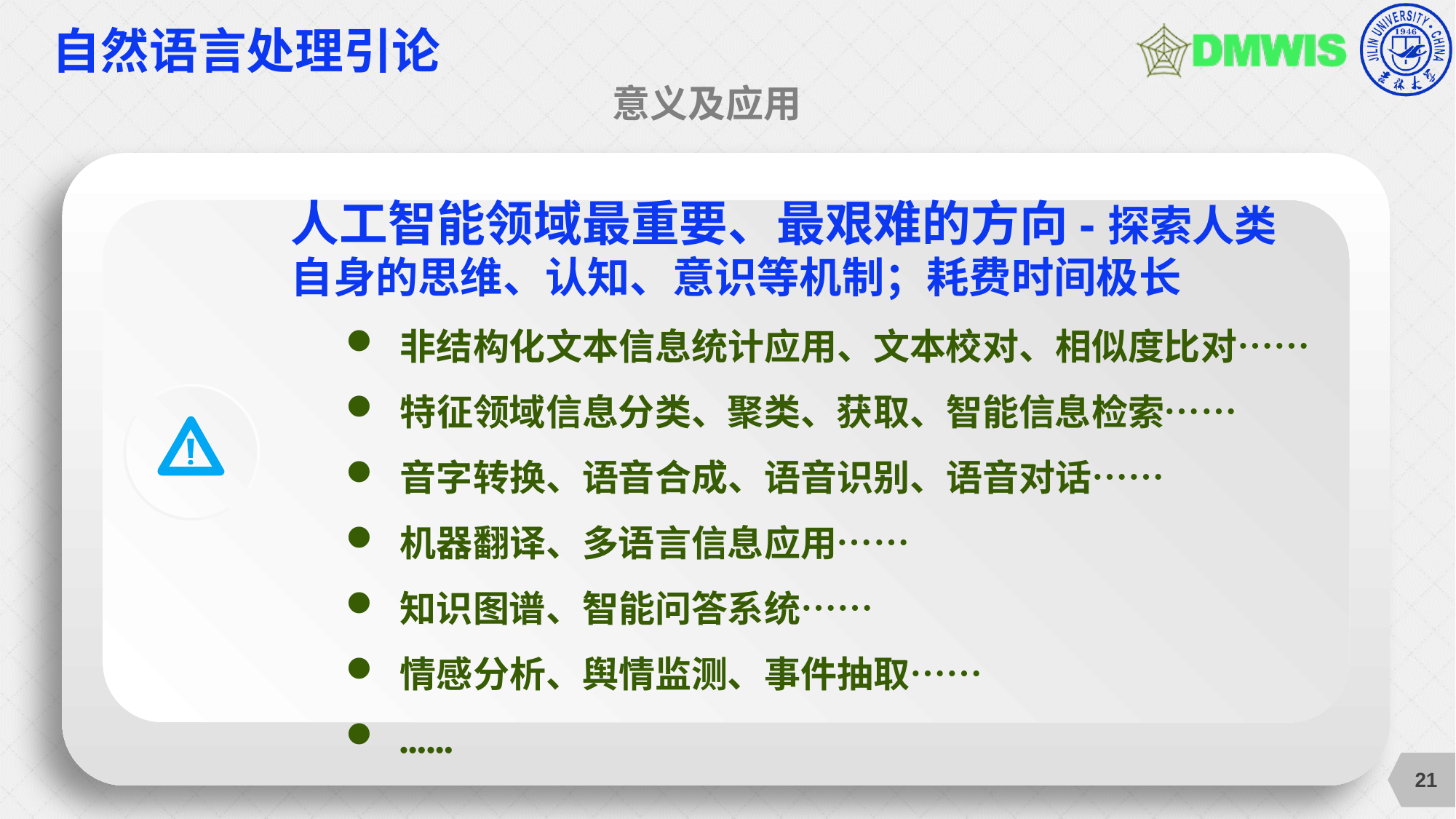

# 自然语言处理引论
意义及应用

人工智能领域最重要、最艰难的方向-探索人类自身的思维、认知、意识等机制；耗费时间极长
非结构化文本信息统计应用、文本校对、相似度比对……
特征领域信息分类、聚类、获取、智能信息检索……
音字转换、语音合成、语音识别、语音对话……
机器翻译、多语言信息应用……
知识图谱、智能问答系统……
情感分析、舆情监测、事件抽取……
……

21